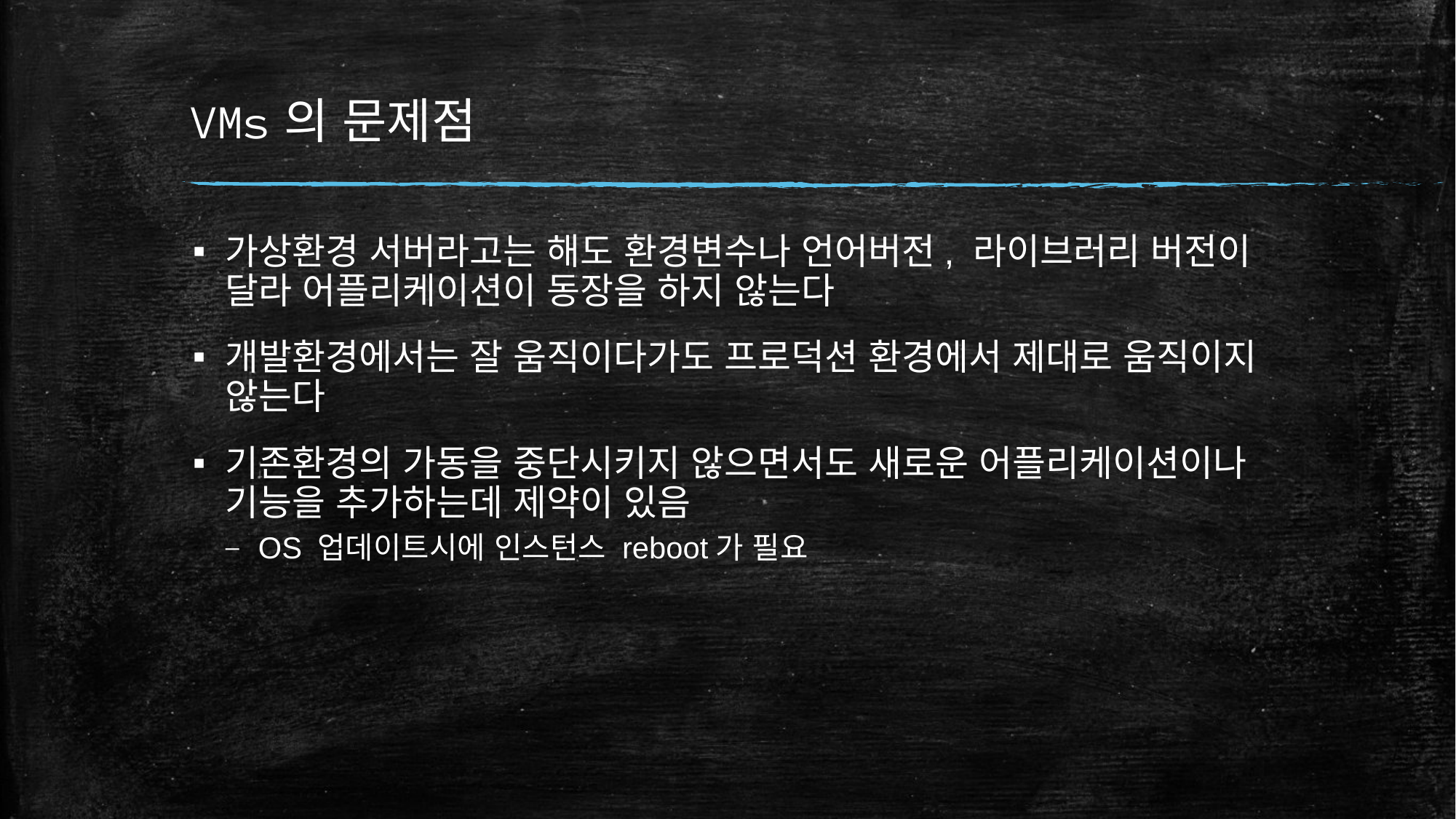

# VMs의 문제점
가상환경 서버라고는 해도 환경변수나 언어버전, 라이브러리 버전이 달라 어플리케이션이 동장을 하지 않는다
개발환경에서는 잘 움직이다가도 프로덕션 환경에서 제대로 움직이지 않는다
기존환경의 가동을 중단시키지 않으면서도 새로운 어플리케이션이나 기능을 추가하는데 제약이 있음
OS 업데이트시에 인스턴스 reboot가 필요